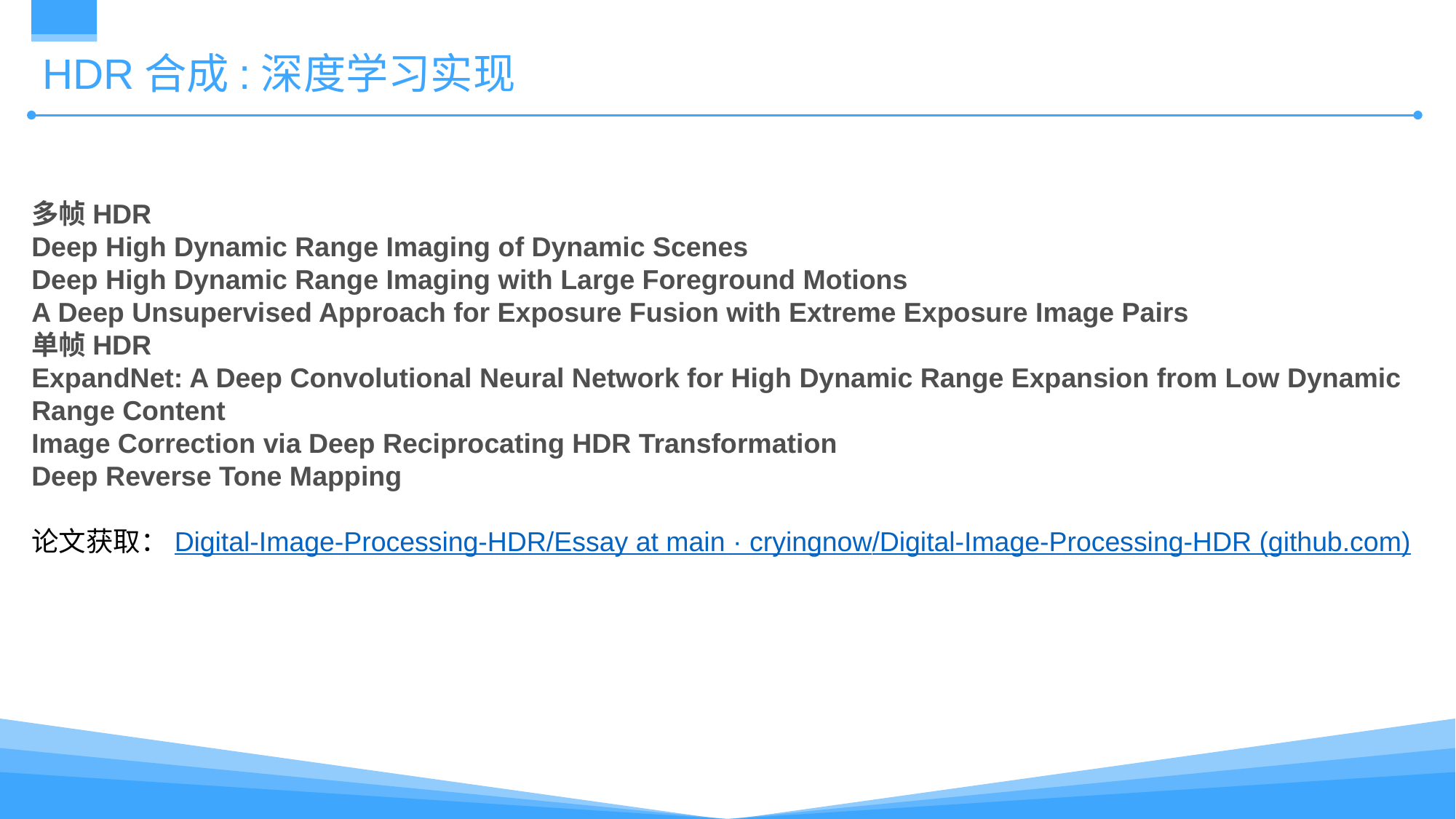

# HDR合成:深度学习实现
多帧HDR
Deep High Dynamic Range Imaging of Dynamic Scenes
Deep High Dynamic Range Imaging with Large Foreground Motions
A Deep Unsupervised Approach for Exposure Fusion with Extreme Exposure Image Pairs
单帧HDR
ExpandNet: A Deep Convolutional Neural Network for High Dynamic Range Expansion from Low Dynamic Range Content
Image Correction via Deep Reciprocating HDR Transformation
Deep Reverse Tone Mapping

论文获取：Digital-Image-Processing-HDR/Essay at main · cryingnow/Digital-Image-Processing-HDR (github.com)
关键词